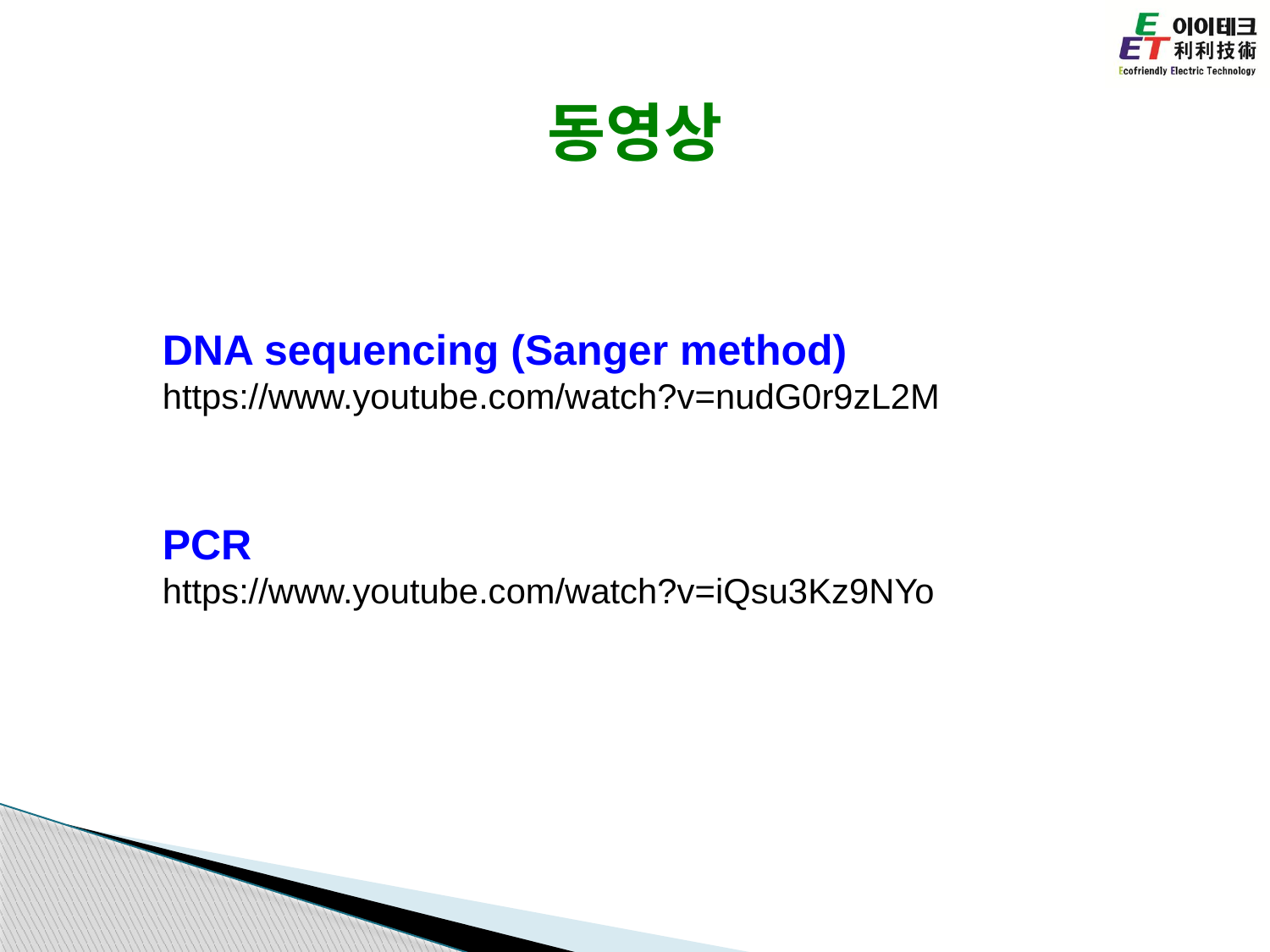

동영상
DNA sequencing (Sanger method)
https://www.youtube.com/watch?v=nudG0r9zL2M

PCR
https://www.youtube.com/watch?v=iQsu3Kz9NYo